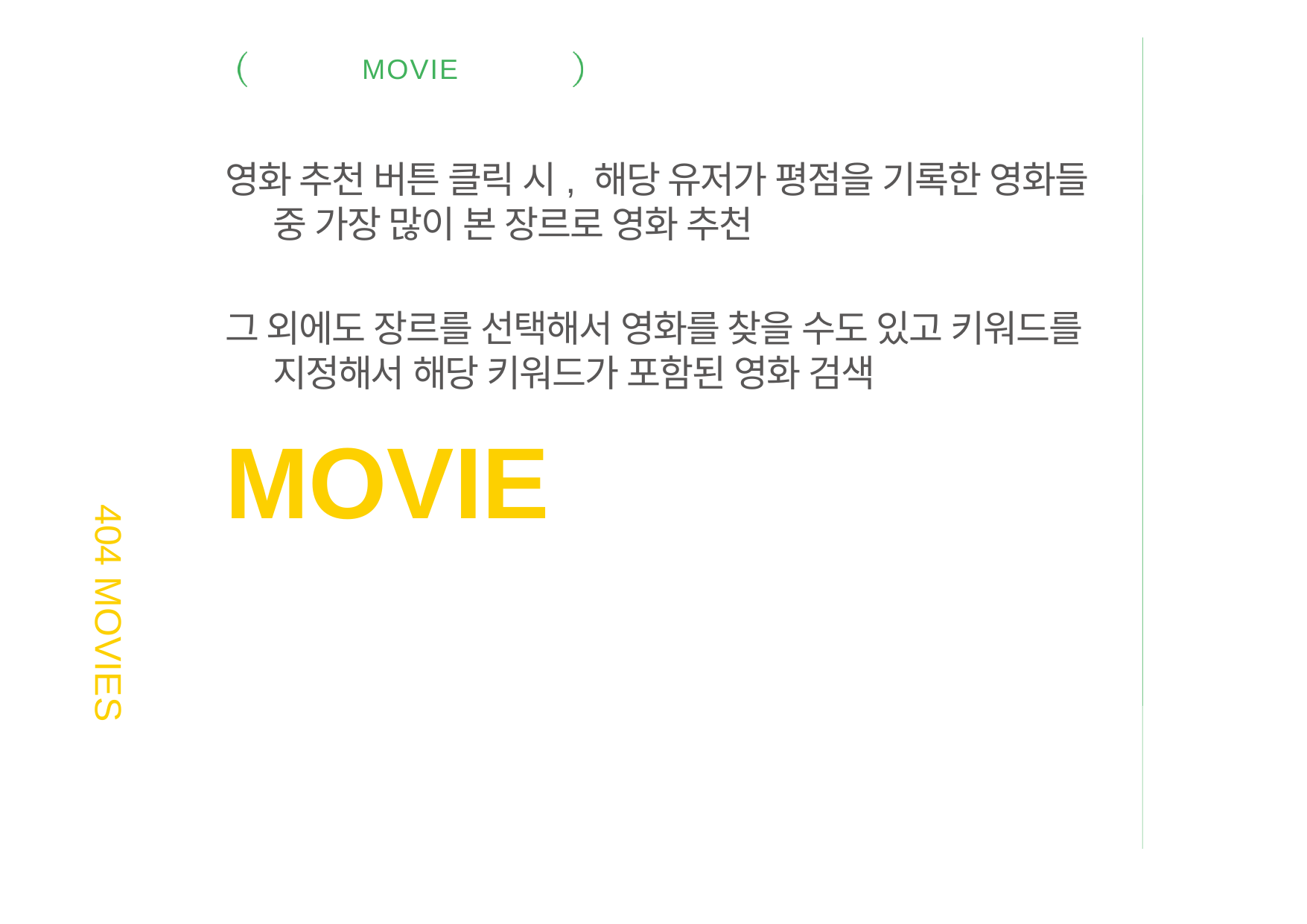

MOVIE
404 MOVIES
영화 추천 버튼 클릭 시, 해당 유저가 평점을 기록한 영화들 중 가장 많이 본 장르로 영화 추천

그 외에도 장르를 선택해서 영화를 찾을 수도 있고 키워드를 지정해서 해당 키워드가 포함된 영화 검색

MOVIE